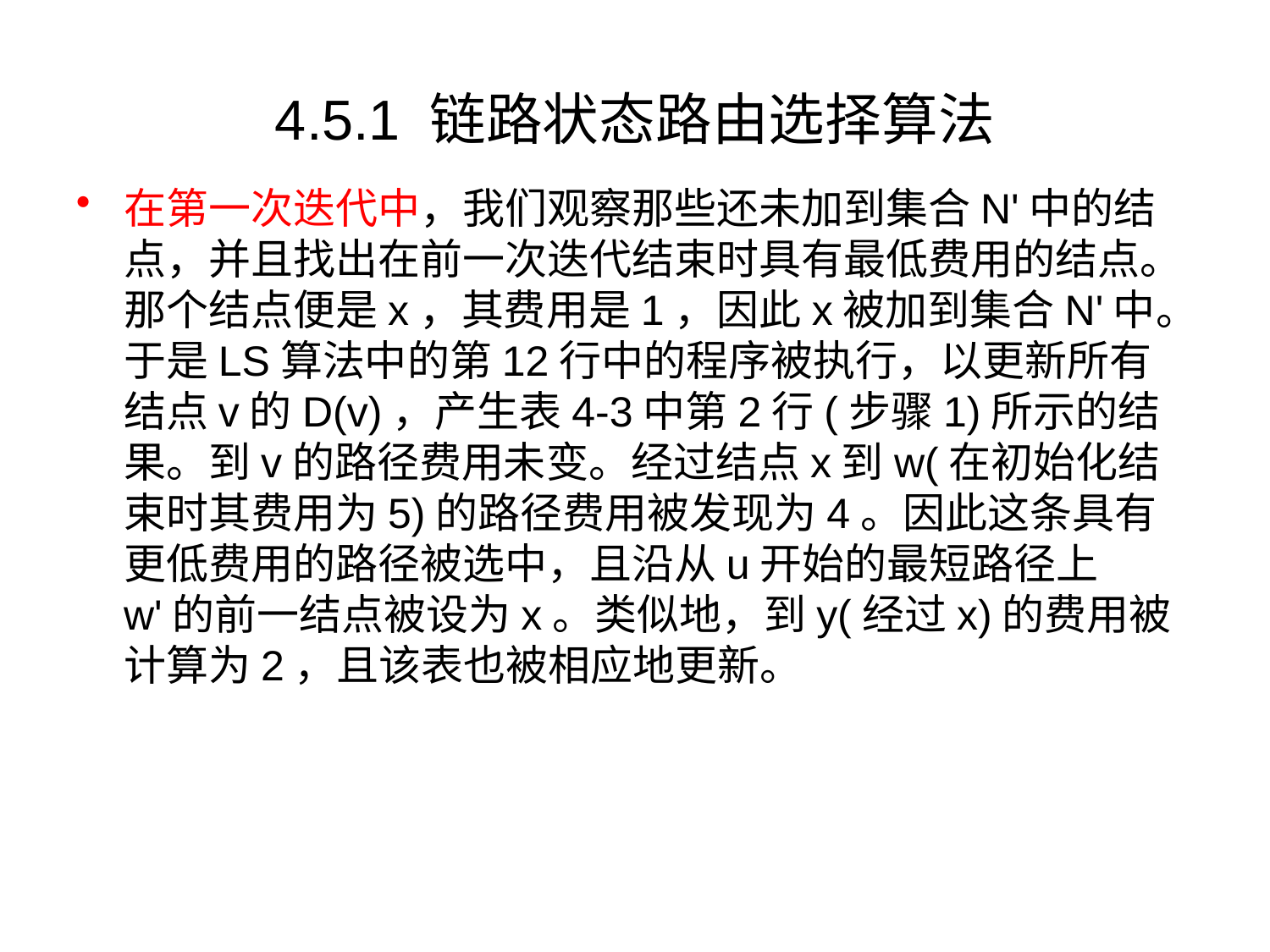

# 4.5.1 链路状态路由选择算法
在第一次迭代中，我们观察那些还未加到集合N'中的结点，并且找出在前一次迭代结束时具有最低费用的结点。那个结点便是x，其费用是1，因此x被加到集合N'中。于是LS算法中的第12行中的程序被执行，以更新所有结点v的D(v)，产生表4-3中第2行(步骤1)所示的结果。到v的路径费用未变。经过结点x到w(在初始化结束时其费用为5)的路径费用被发现为4。因此这条具有更低费用的路径被选中，且沿从u开始的最短路径上w'的前一结点被设为x。类似地，到y(经过x)的费用被计算为2，且该表也被相应地更新。